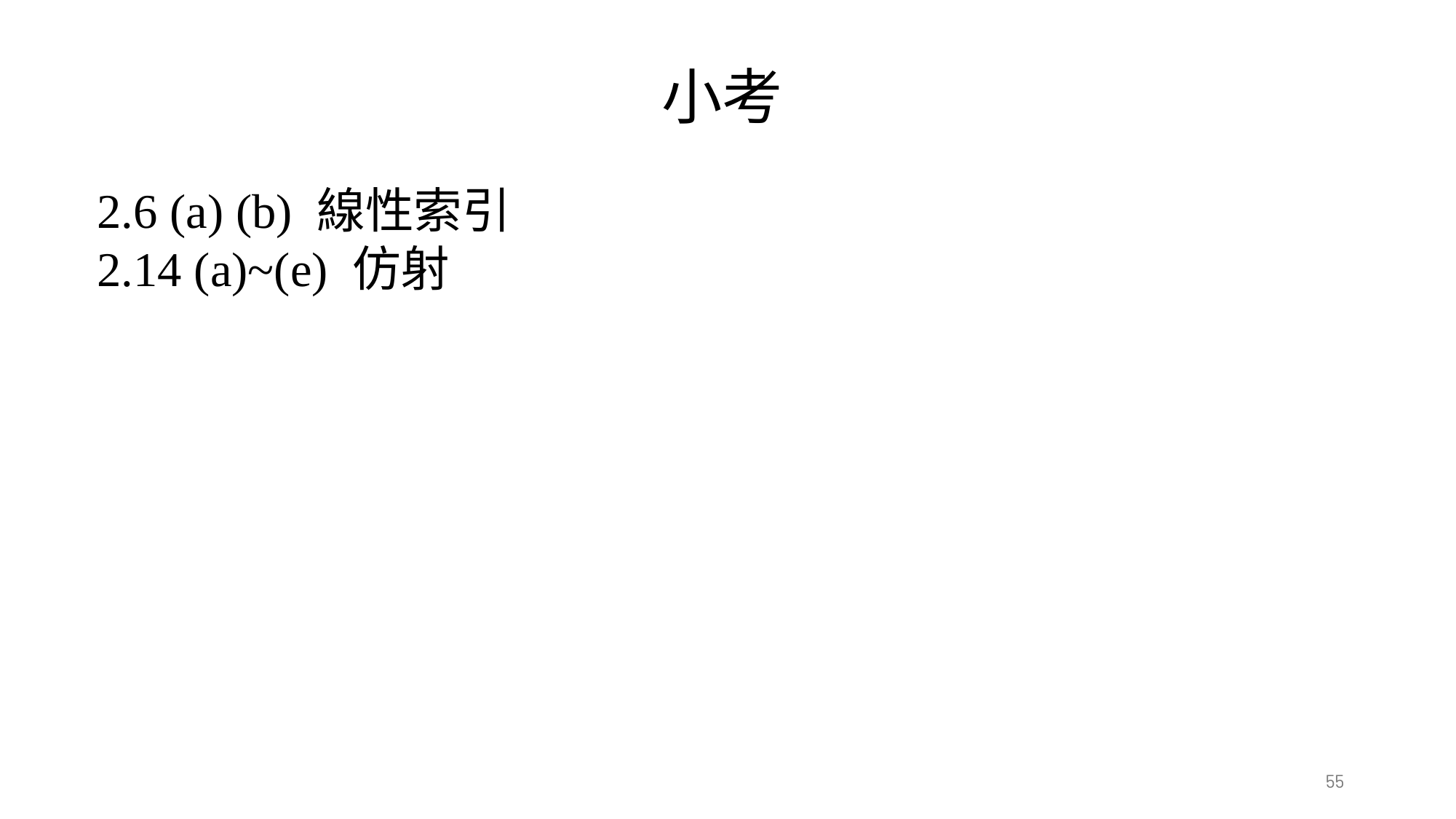

小考
2.6 (a) (b) 線性索引
2.14 (a)~(e) 仿射
55